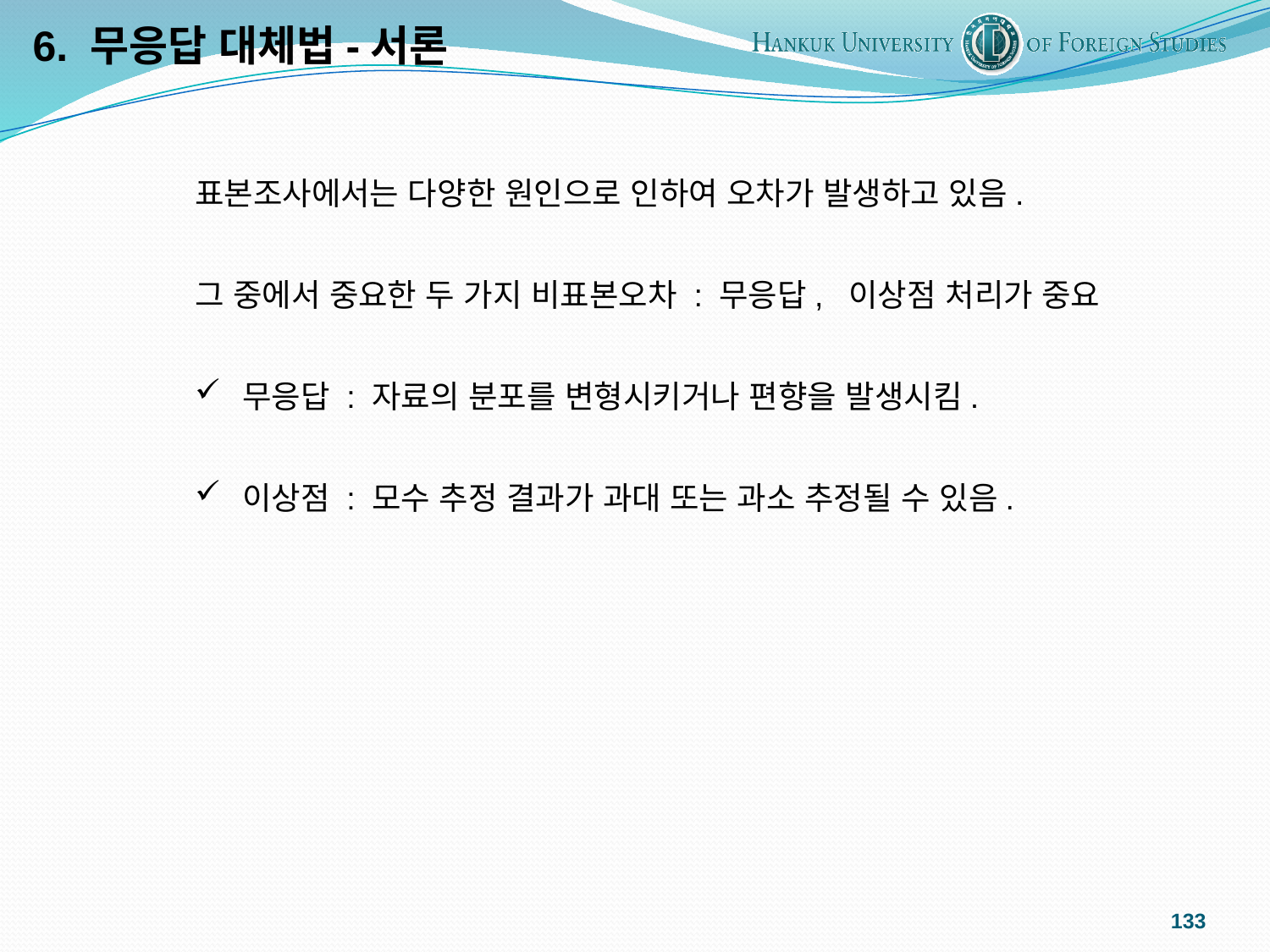

6. 무응답 대체법-서론
표본조사에서는 다양한 원인으로 인하여 오차가 발생하고 있음.

그 중에서 중요한 두 가지 비표본오차 : 무응답,  이상점 처리가 중요

무응답 : 자료의 분포를 변형시키거나 편향을 발생시킴.

이상점 : 모수 추정 결과가 과대 또는 과소 추정될 수 있음.
133